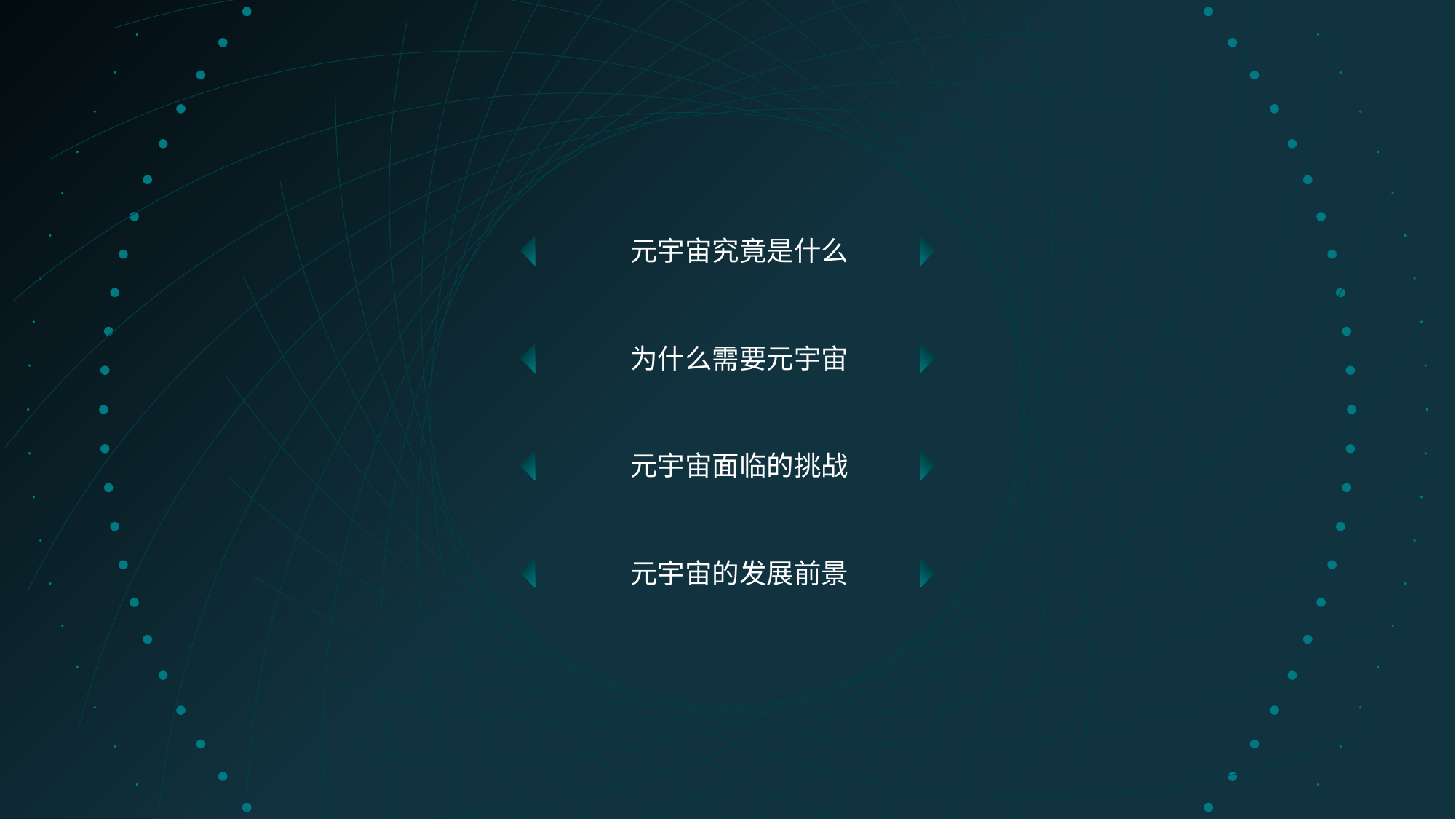

元宇宙究竟是什么

为什么需要元宇宙

元宇宙面临的挑战

元宇宙的发展前景